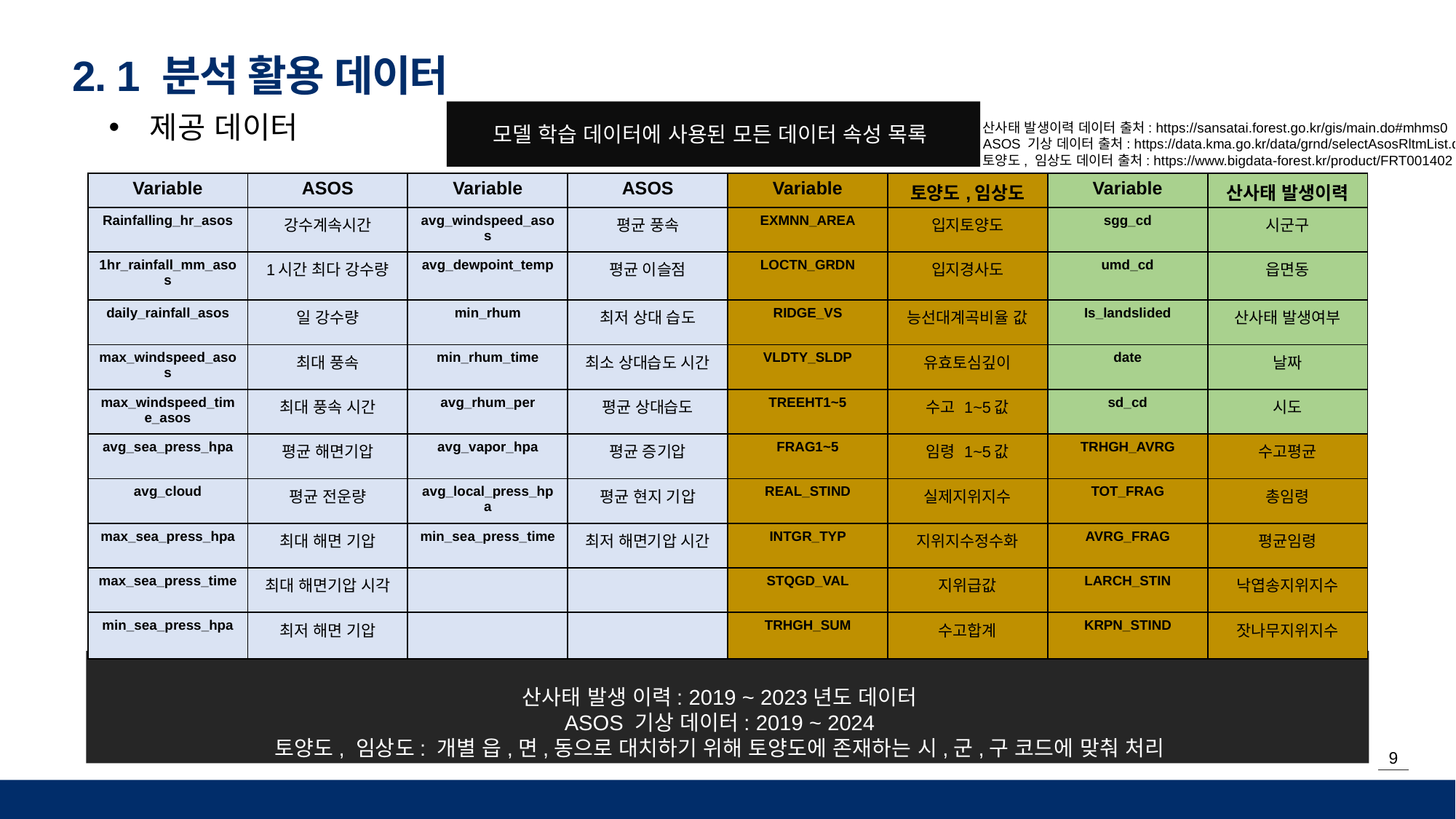

2. 1 분석 활용 데이터
모델 학습 데이터에 사용된 모든 데이터 속성 목록
제공 데이터
산사태 발생이력 데이터 출처: https://sansatai.forest.go.kr/gis/main.do#mhms0
ASOS 기상 데이터 출처: https://data.kma.go.kr/data/grnd/selectAsosRltmList.do
토양도, 임상도 데이터 출처: https://www.bigdata-forest.kr/product/FRT001402
| Variable | ASOS | Variable | ASOS | Variable | 토양도,임상도 | Variable | 산사태 발생이력 |
| --- | --- | --- | --- | --- | --- | --- | --- |
| Rainfalling\_hr\_asos | 강수계속시간 | avg\_windspeed\_asos | 평균 풍속 | EXMNN\_AREA | 입지토양도 | sgg\_cd | 시군구 |
| 1hr\_rainfall\_mm\_asos | 1시간 최다 강수량 | avg\_dewpoint\_temp | 평균 이슬점 | LOCTN\_GRDN | 입지경사도 | umd\_cd | 읍면동 |
| daily\_rainfall\_asos | 일 강수량 | min\_rhum | 최저 상대 습도 | RIDGE\_VS | 능선대계곡비율 값 | Is\_landslided | 산사태 발생여부 |
| max\_windspeed\_asos | 최대 풍속 | min\_rhum\_time | 최소 상대습도 시간 | VLDTY\_SLDP | 유효토심깊이 | date | 날짜 |
| max\_windspeed\_time\_asos | 최대 풍속 시간 | avg\_rhum\_per | 평균 상대습도 | TREEHT1~5 | 수고 1~5값 | sd\_cd | 시도 |
| avg\_sea\_press\_hpa | 평균 해면기압 | avg\_vapor\_hpa | 평균 증기압 | FRAG1~5 | 임령 1~5값 | TRHGH\_AVRG | 수고평균 |
| avg\_cloud | 평균 전운량 | avg\_local\_press\_hpa | 평균 현지 기압 | REAL\_STIND | 실제지위지수 | TOT\_FRAG | 총임령 |
| max\_sea\_press\_hpa | 최대 해면 기압 | min\_sea\_press\_time | 최저 해면기압 시간 | INTGR\_TYP | 지위지수정수화 | AVRG\_FRAG | 평균임령 |
| max\_sea\_press\_time | 최대 해면기압 시각 |  |  | STQGD\_VAL | 지위급값 | LARCH\_STIN | 낙엽송지위지수 |
| min\_sea\_press\_hpa | 최저 해면 기압 |  |  | TRHGH\_SUM | 수고합계 | KRPN\_STIND | 잣나무지위지수 |

산사태 발생 이력: 2019 ~ 2023년도 데이터
ASOS 기상 데이터: 2019 ~ 2024
토양도, 임상도: 개별 읍,면,동으로 대치하기 위해 토양도에 존재하는 시,군,구 코드에 맞춰 처리